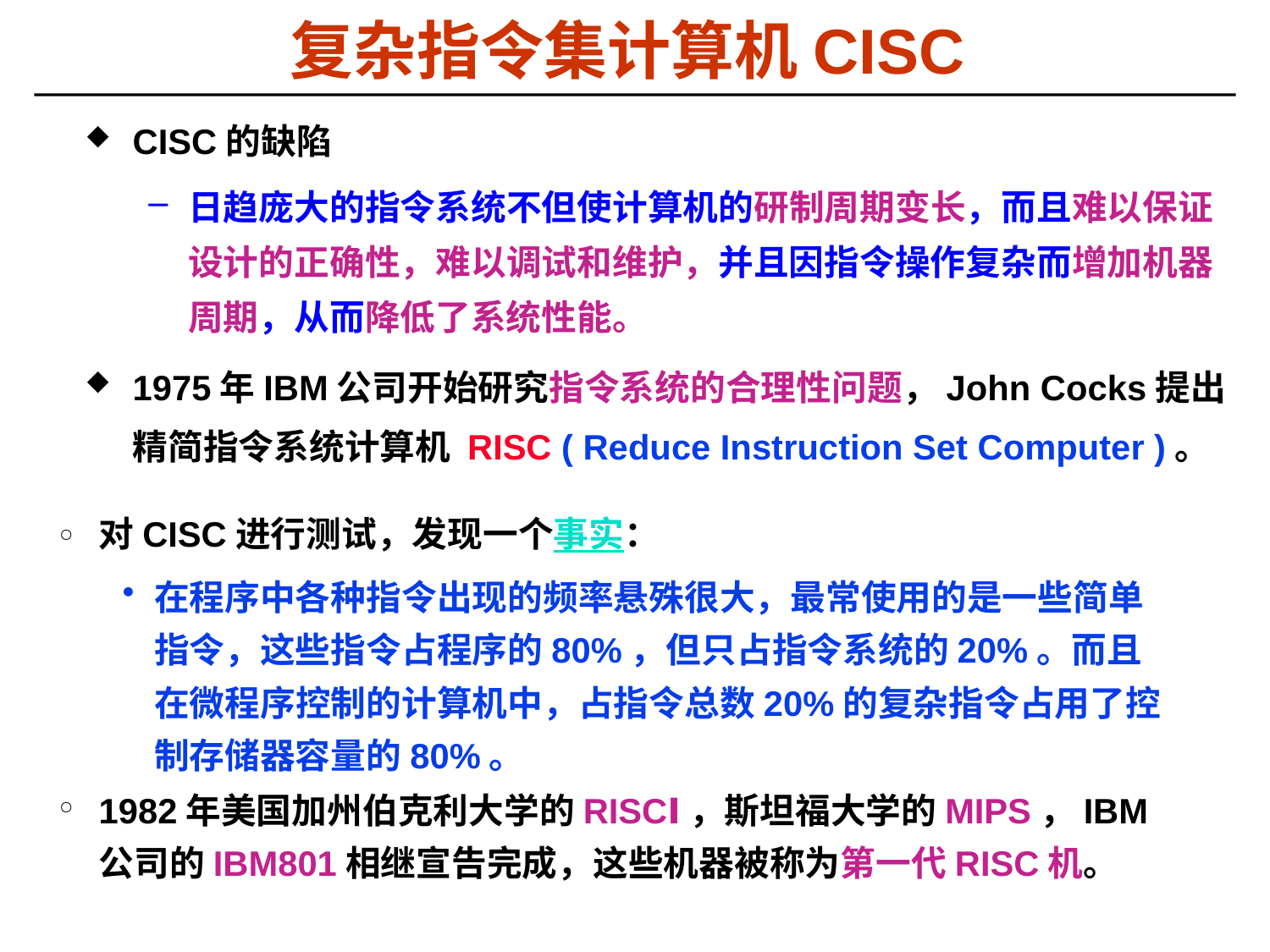

复杂指令集计算机CISC
CISC的缺陷
日趋庞大的指令系统不但使计算机的研制周期变长，而且难以保证设计的正确性，难以调试和维护，并且因指令操作复杂而增加机器周期，从而降低了系统性能。
1975年IBM公司开始研究指令系统的合理性问题，John Cocks提出精简指令系统计算机 RISC ( Reduce Instruction Set Computer )。
对CISC进行测试，发现一个事实：
在程序中各种指令出现的频率悬殊很大，最常使用的是一些简单指令，这些指令占程序的80%，但只占指令系统的20%。而且在微程序控制的计算机中，占指令总数20%的复杂指令占用了控制存储器容量的80%。
1982年美国加州伯克利大学的RISCⅠ，斯坦福大学的MIPS，IBM公司的IBM801相继宣告完成，这些机器被称为第一代RISC机。